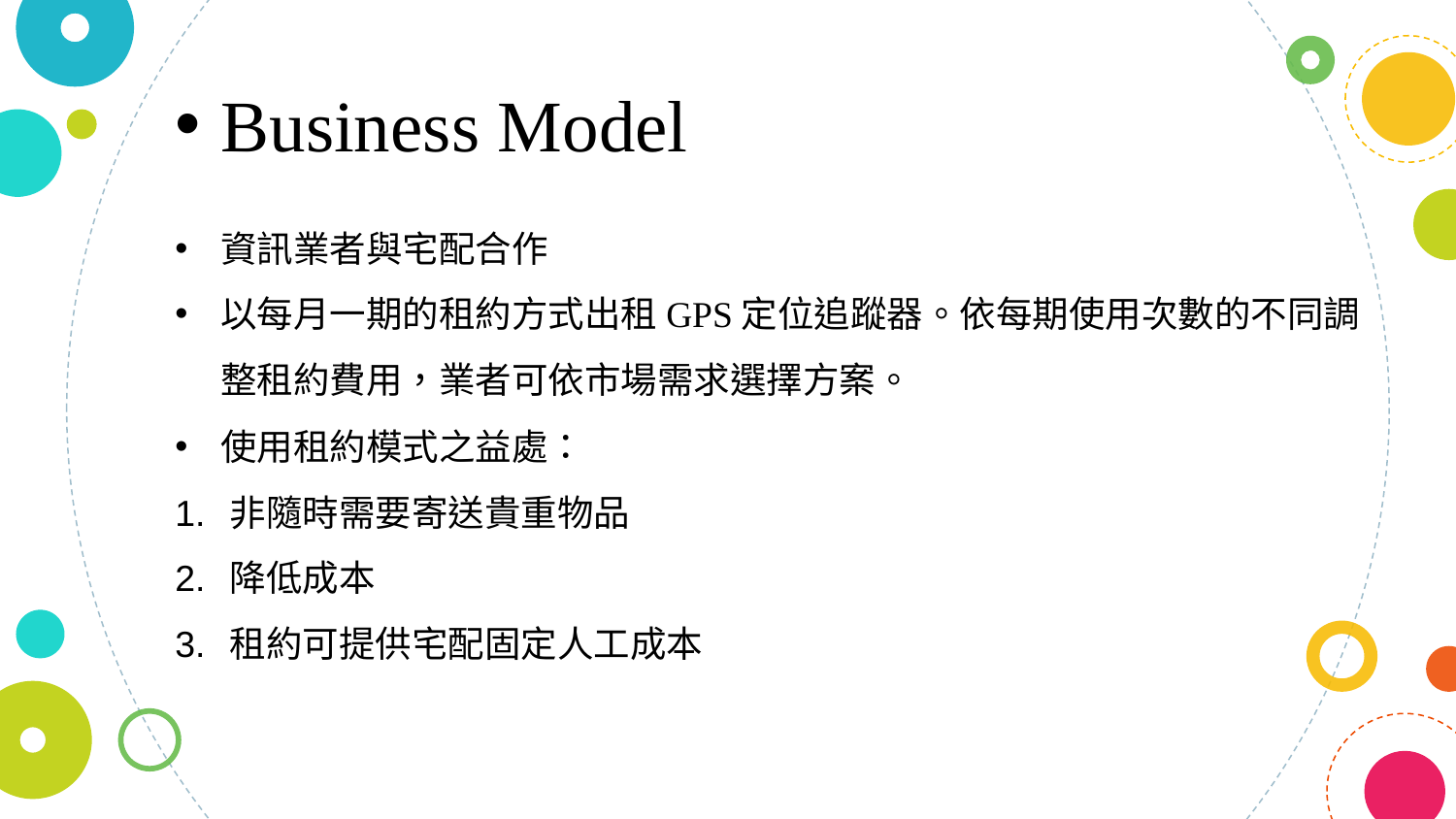

Business Model
資訊業者與宅配合作
以每月一期的租約方式出租GPS定位追蹤器。依每期使用次數的不同調整租約費用，業者可依市場需求選擇方案。
使用租約模式之益處：
非隨時需要寄送貴重物品
降低成本
租約可提供宅配固定人工成本